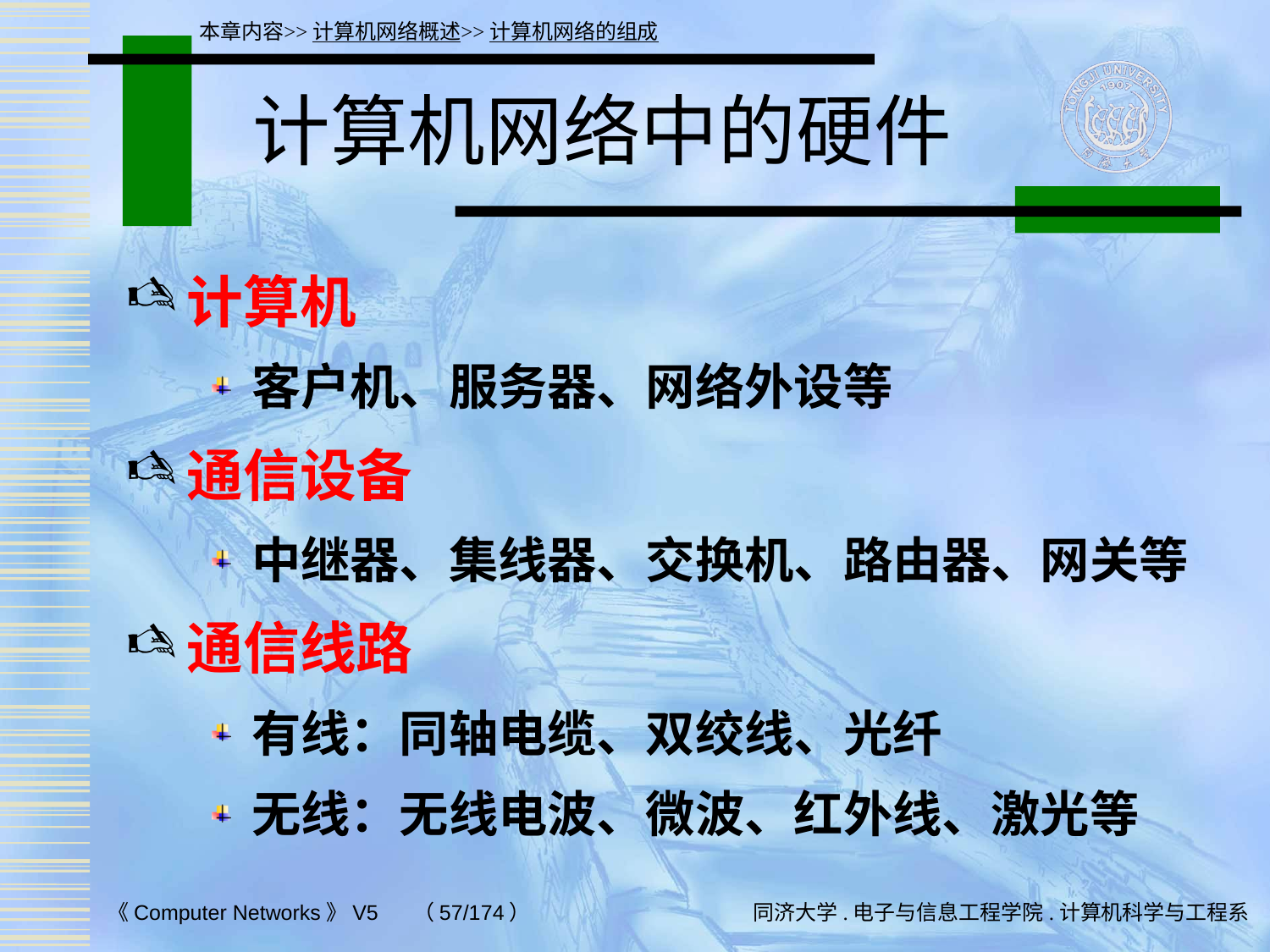

本章内容>>计算机网络概述>>计算机网络的组成
# 计算机网络中的硬件
计算机
客户机、服务器、网络外设等
通信设备
中继器、集线器、交换机、路由器、网关等
通信线路
有线：同轴电缆、双绞线、光纤
无线：无线电波、微波、红外线、激光等